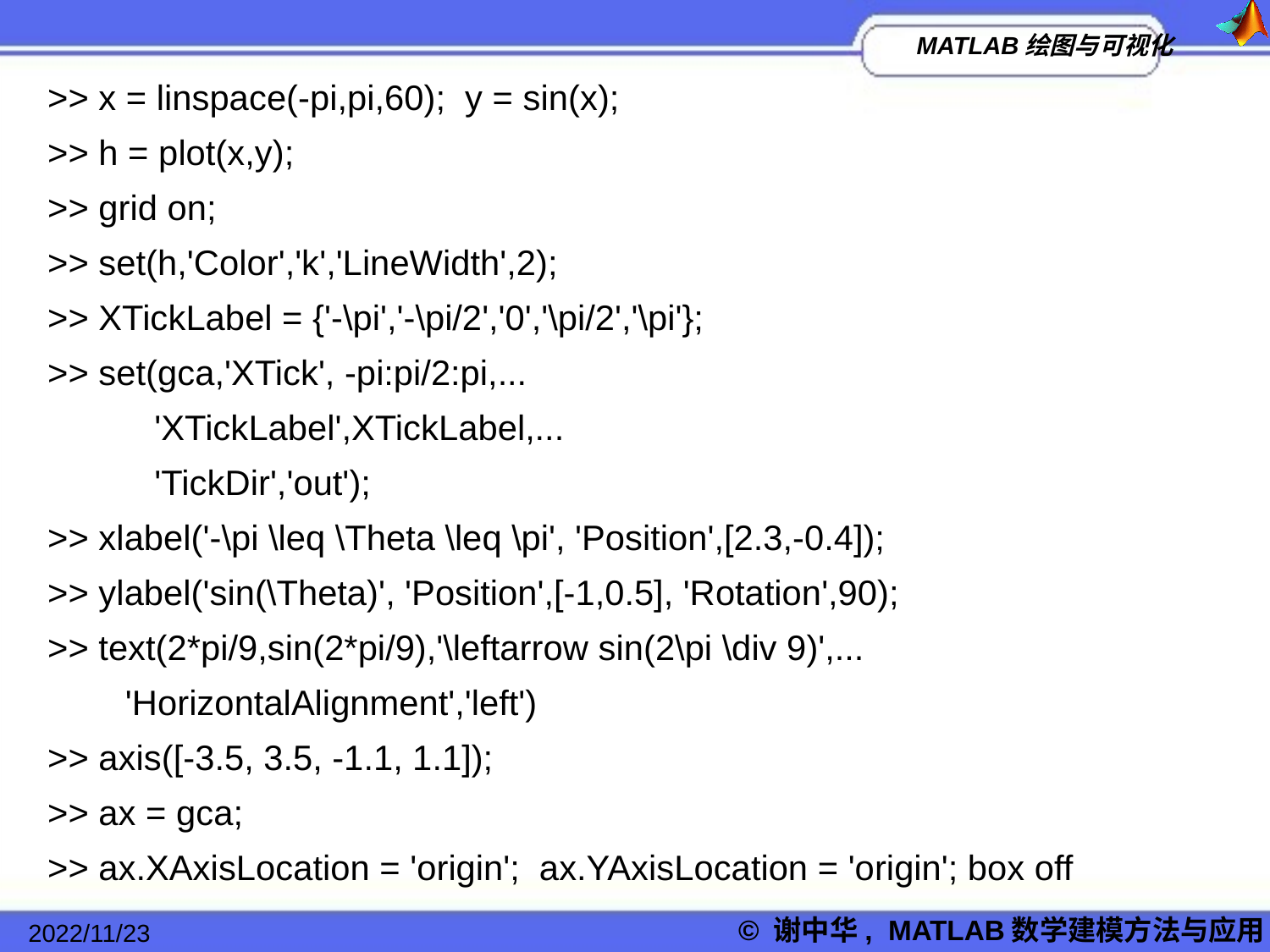

>> x = linspace(-pi,pi,60);  y = sin(x);
>> h = plot(x,y);
>> grid on;
>> set(h,'Color','k','LineWidth',2);
>> XTickLabel = {'-\pi','-\pi/2','0','\pi/2','\pi'};
>> set(gca,'XTick', -pi:pi/2:pi,...
           'XTickLabel',XTickLabel,...
           'TickDir','out');
>> xlabel('-\pi \leq \Theta \leq \pi', 'Position',[2.3,-0.4]);
>> ylabel('sin(\Theta)', 'Position',[-1,0.5], 'Rotation',90);
>> text(2*pi/9,sin(2*pi/9),'\leftarrow sin(2\pi \div 9)',...
        'HorizontalAlignment','left')
>> axis([-3.5, 3.5, -1.1, 1.1]);
>> ax = gca;
>> ax.XAxisLocation = 'origin';  ax.YAxisLocation = 'origin'; box off
2022/11/23
© 谢中华,  MATLAB数学建模方法与应用